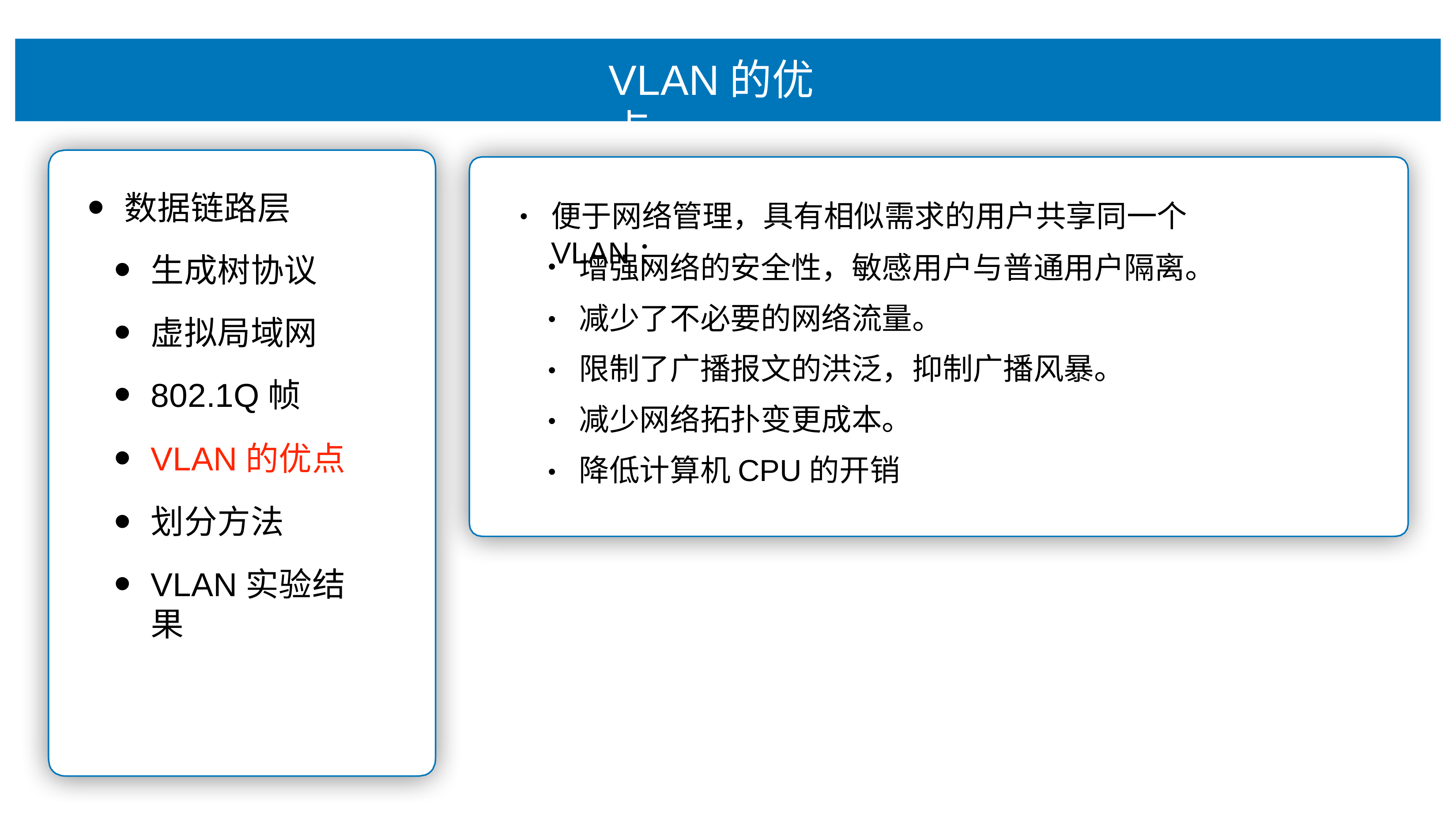

# VLAN的优点

数据链路层
⽣成树协议
虚拟局域⽹
802.1Q帧
VLAN的优点
划分⽅法
VLAN实验结果
便于⽹络管理，具有相似需求的⽤户共享同⼀个VLAN：
•
增强⽹络的安全性，敏感⽤户与普通⽤户隔离。 减少了不必要的⽹络流量。
限制了⼴播报⽂的洪泛，抑制⼴播⻛暴。 减少⽹络拓扑变更成本。
降低计算机CPU的开销
•
•
•
•